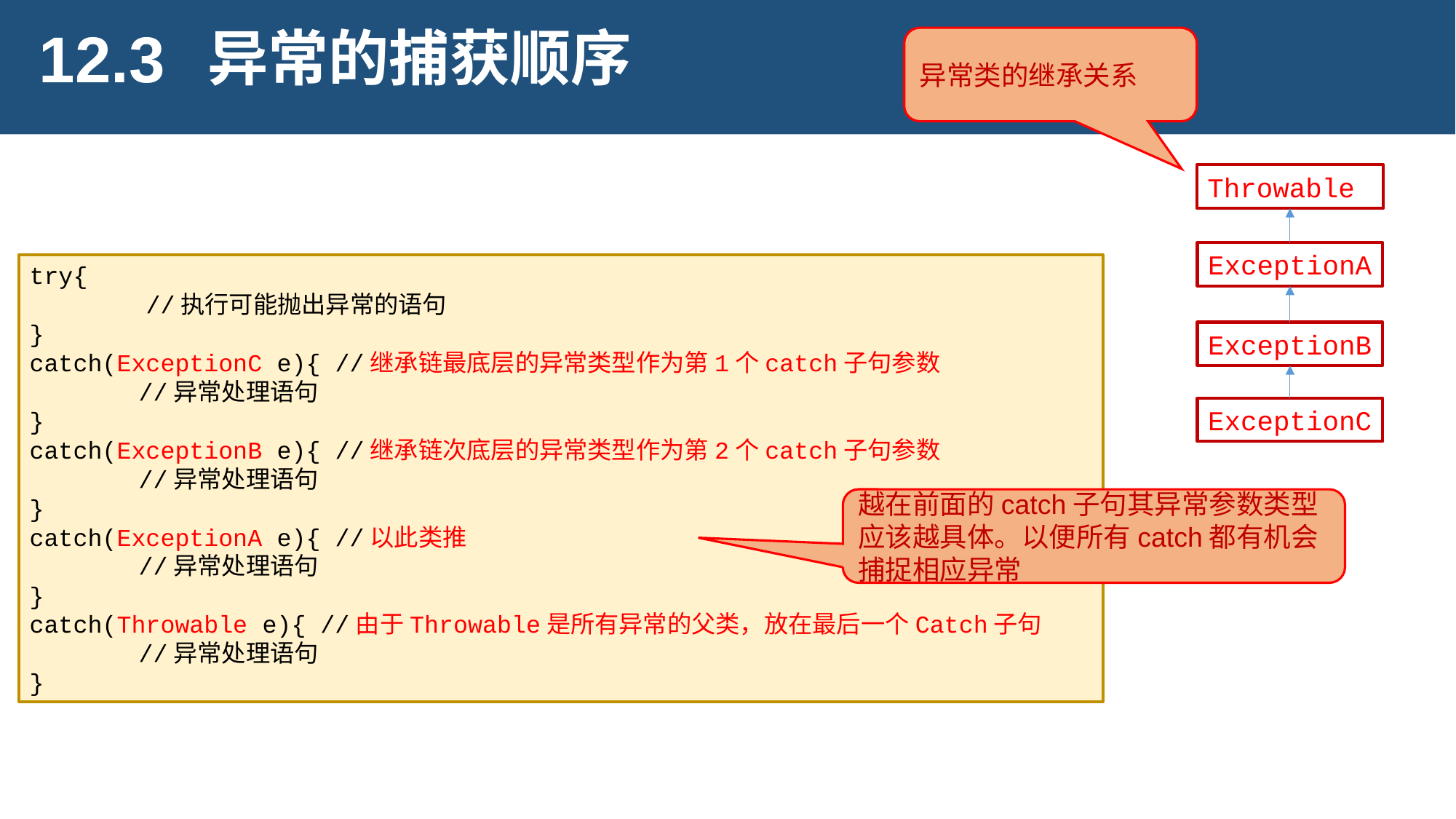

12.3
异常的捕获顺序

异常类的继承关系
Throwable
ExceptionA
ExceptionB
ExceptionC
try{
        //执行可能抛出异常的语句
}
catch(ExceptionC e){ //继承链最底层的异常类型作为第1个catch子句参数
	//异常处理语句
}
catch(ExceptionB e){ //继承链次底层的异常类型作为第2个catch子句参数
	//异常处理语句
}
catch(ExceptionA e){ //以此类推
	//异常处理语句
}
catch(Throwable e){ //由于Throwable是所有异常的父类，放在最后一个Catch子句
	//异常处理语句
}
越在前面的catch子句其异常参数类型应该越具体。以便所有catch都有机会捕捉相应异常